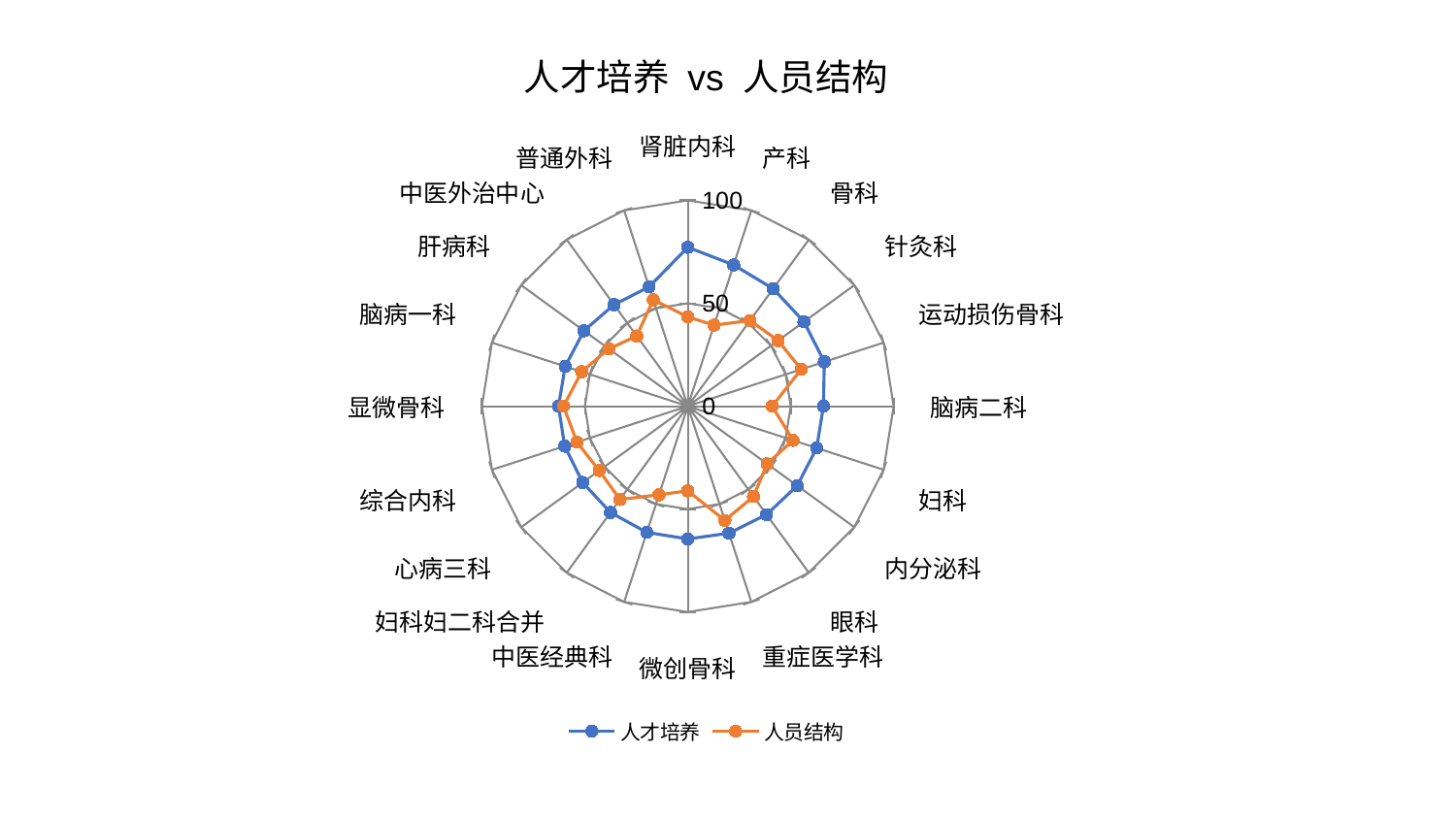

### Chart: 人才培养 vs 人员结构

| Category | 人才培养 | 人员结构 |
|---|---|---|
| 肾脏内科 | 77.20638297849611 | 43.4113348707338 |
| 产科 | 72.16720718812475 | 41.365220269827034 |
| 骨科 | 70.57291016743956 | 51.475468079849634 |
| 针灸科 | 69.7675589166502 | 54.23748933627434 |
| 运动损伤骨科 | 69.75122554811952 | 57.9542190531595 |
| 脑病二科 | 65.91367109105393 | 41.0090550720188 |
| 妇科 | 65.84851364891658 | 53.763041200081815 |
| 内分泌科 | 65.7033658383025 | 47.65784780108478 |
| 眼科 | 65.12424414170617 | 54.29735164860076 |
| 重症医学科 | 64.88834422095063 | 58.35768760773981 |
| 微创骨科 | 64.51346262792462 | 41.161276167570115 |
| 中医经典科 | 64.46152830264931 | 45.24659805652923 |
| 妇科妇二科合并 | 63.860196689818615 | 56.05988153488441 |
| 心病三科 | 63.1061276958637 | 53.175100183580085 |
| 综合内科 | 62.86781755997959 | 56.606668909639545 |
| 显微骨科 | 62.7952994760746 | 60.33600592442637 |
| 脑病一科 | 62.58991034184563 | 54.20072632524567 |
| 肝病科 | 62.345356533663384 | 47.39568356986549 |
| 中医外治中心 | 60.96463526596043 | 42.155964022515256 |
| 普通外科 | 60.93069875161073 | 54.38468990036319 |
88